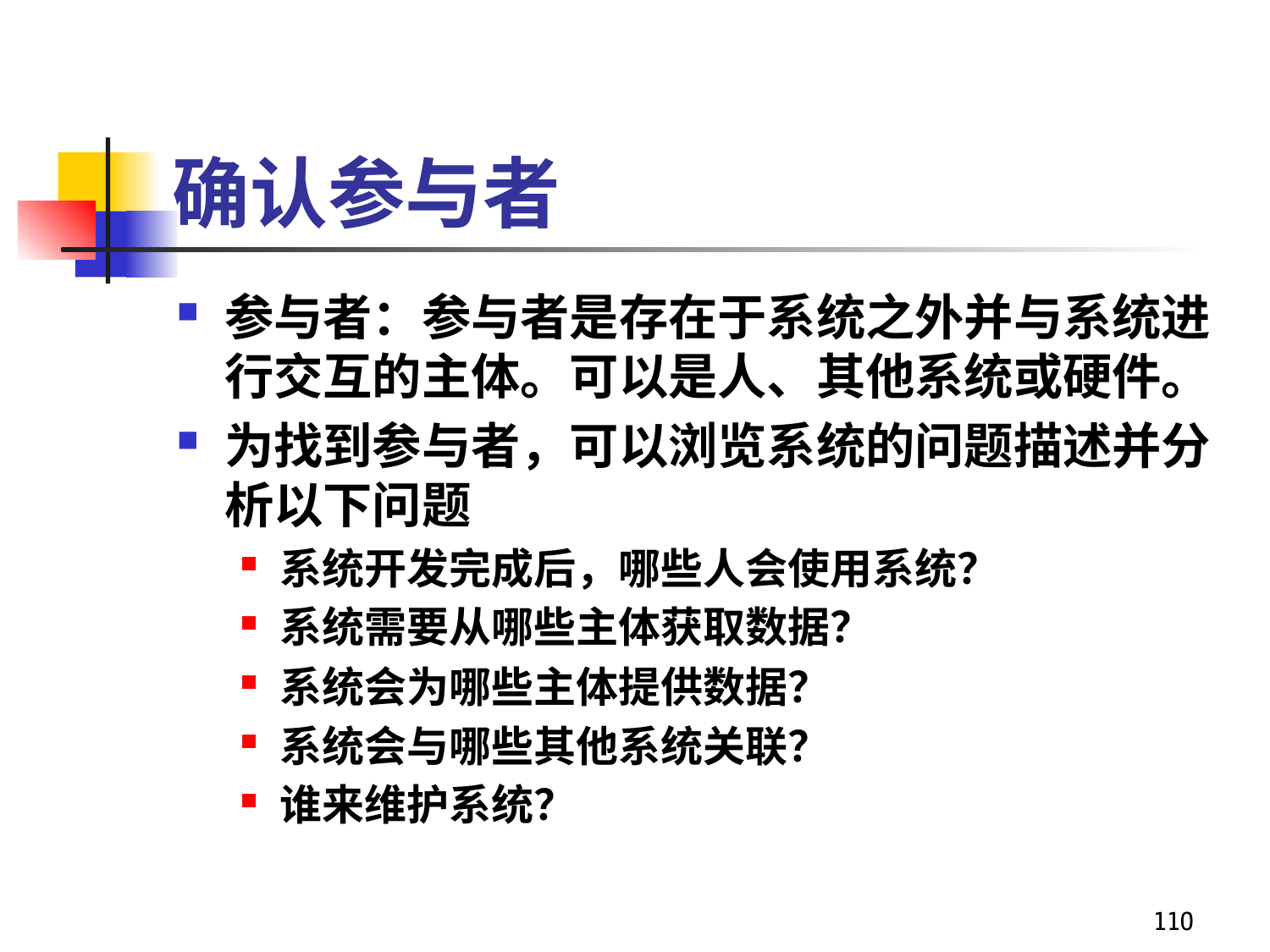

# 确认参与者
参与者：参与者是存在于系统之外并与系统进行交互的主体。可以是人、其他系统或硬件。
为找到参与者，可以浏览系统的问题描述并分析以下问题
系统开发完成后，哪些人会使用系统？
系统需要从哪些主体获取数据？
系统会为哪些主体提供数据？
系统会与哪些其他系统关联？
谁来维护系统？
110